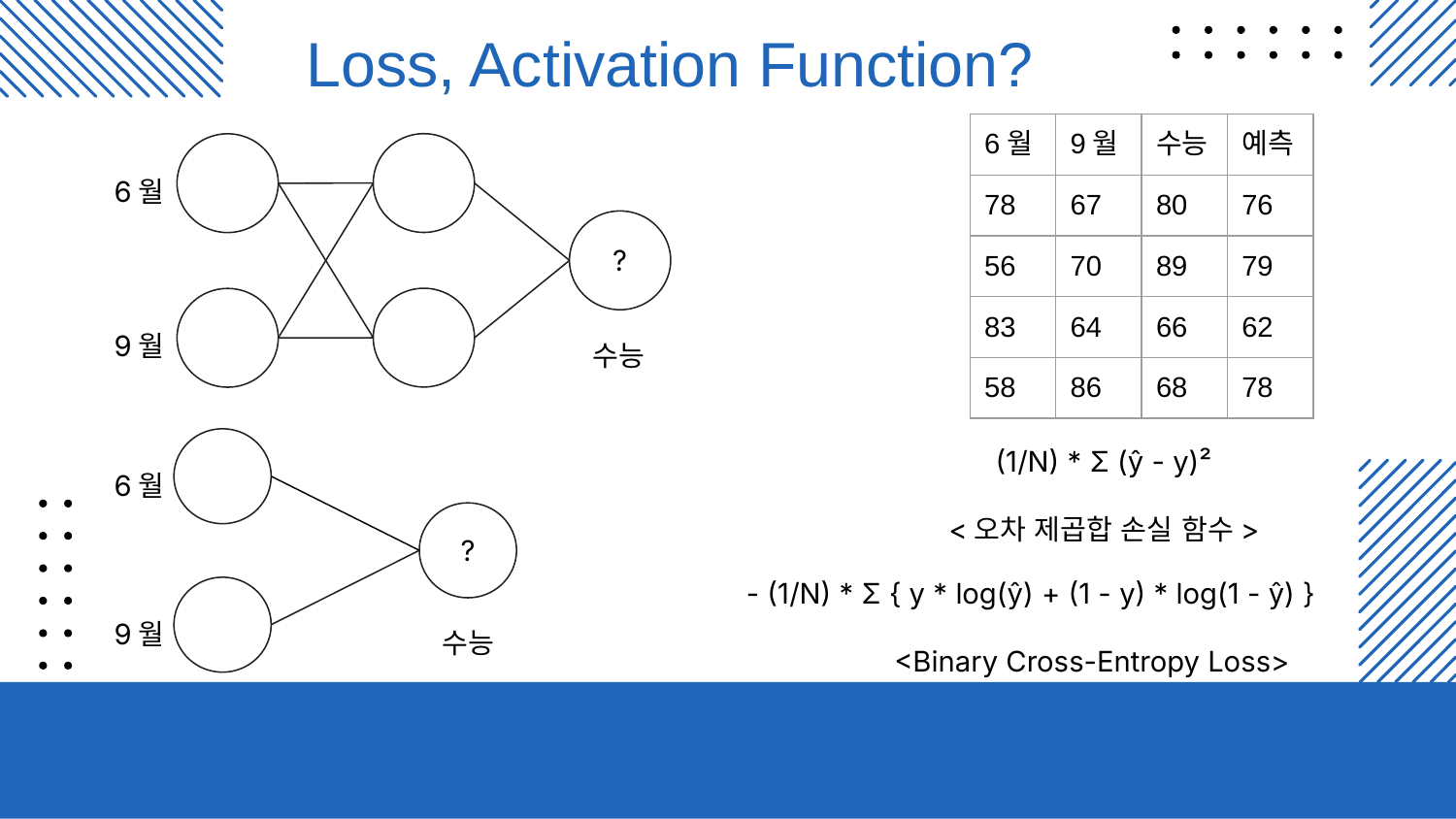

# Loss, Activation Function?
| 6월 | 9월 | 수능 | 예측 |
| --- | --- | --- | --- |
| 78 | 67 | 80 | 76 |
| 56 | 70 | 89 | 79 |
| 83 | 64 | 66 | 62 |
| 58 | 86 | 68 | 78 |

6월
?

9월
수능
(1/N) * Σ (ŷ - y)²

<오차 제곱합 손실 함수>

6월
?

9월
수능
- (1/N) * Σ { y * log(ŷ) + (1 - y) * log(1 - ŷ) }

<Binary Cross-Entropy Loss>